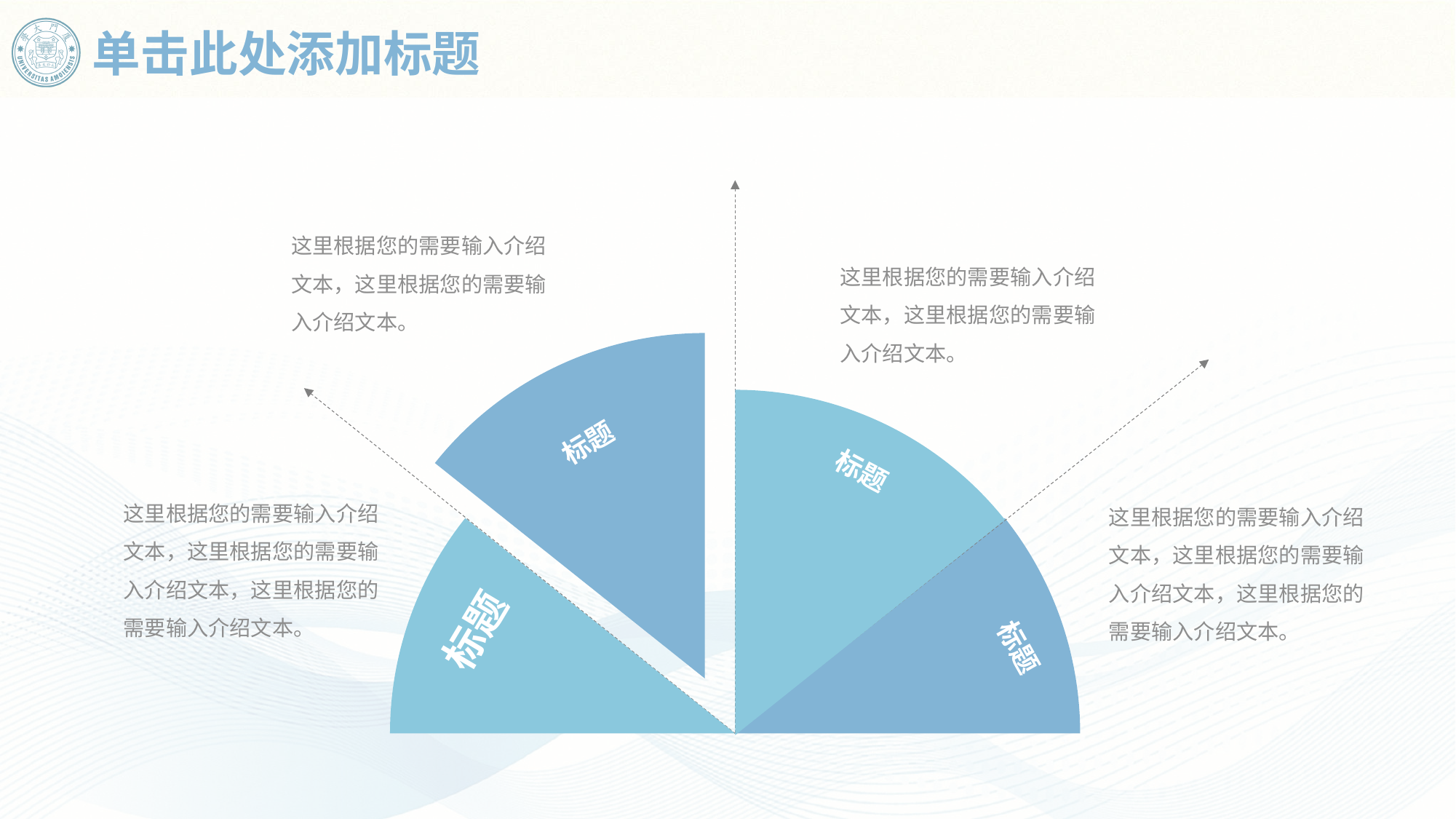

# 单击此处添加标题
这里根据您的需要输入介绍文本，这里根据您的需要输入介绍文本。
这里根据您的需要输入介绍文本，这里根据您的需要输入介绍文本。

标题

标题
这里根据您的需要输入介绍文本，这里根据您的需要输入介绍文本，这里根据您的需要输入介绍文本。
这里根据您的需要输入介绍文本，这里根据您的需要输入介绍文本，这里根据您的需要输入介绍文本。

标题

标题